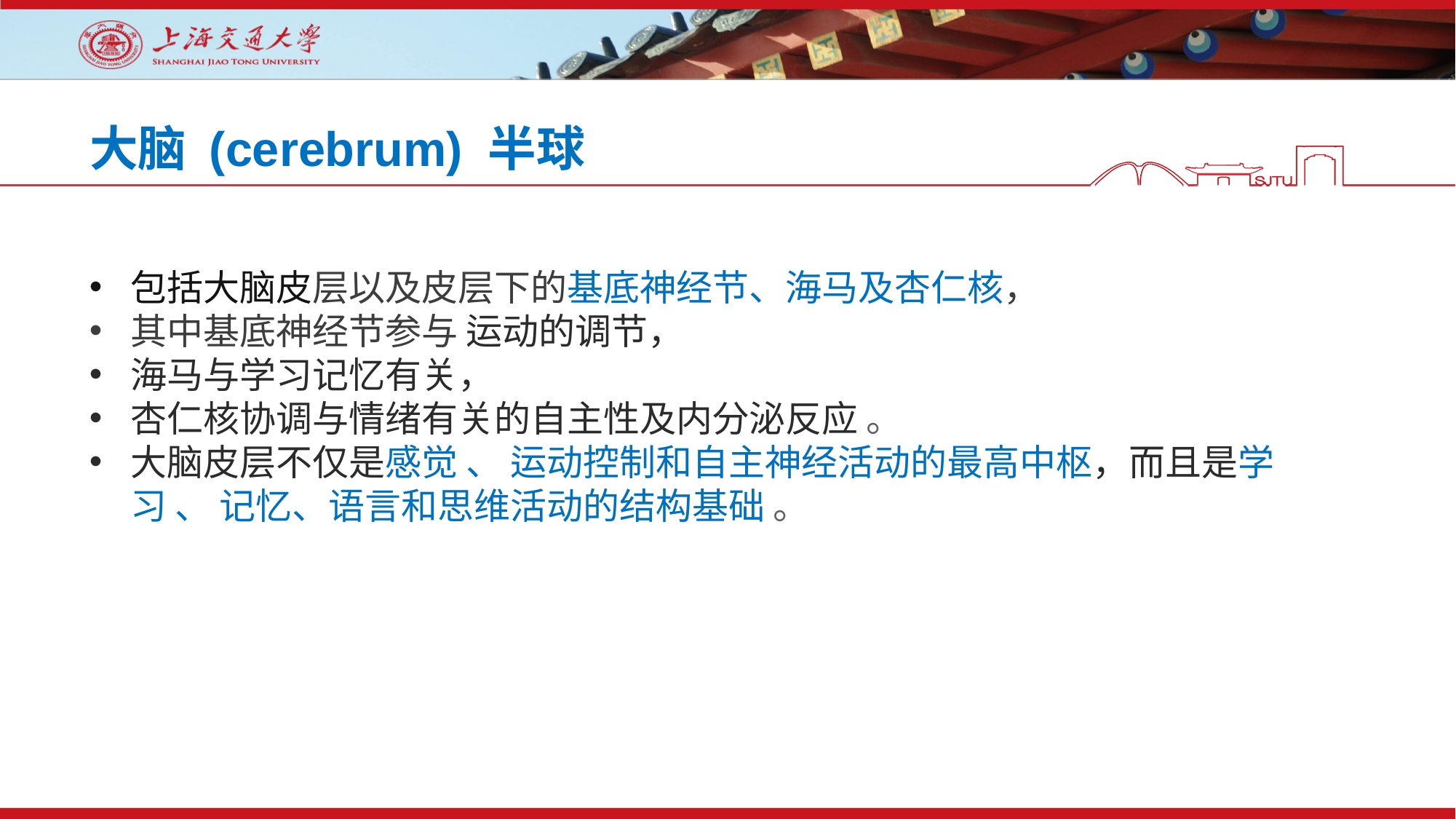

# 大脑 (cerebrum) 半球

包括大脑皮层以及皮层下的基底神经节、海马及杏仁核，
其中基底神经节参与 运动的调节，
海马与学习记忆有关，
杏仁核协调与情绪有关的自主性及内分泌反应 。
大脑皮层不仅是感觉 、 运动控制和自主神经活动的最高中枢，而且是学习 、 记忆、语言和思维活动的结构基础 。